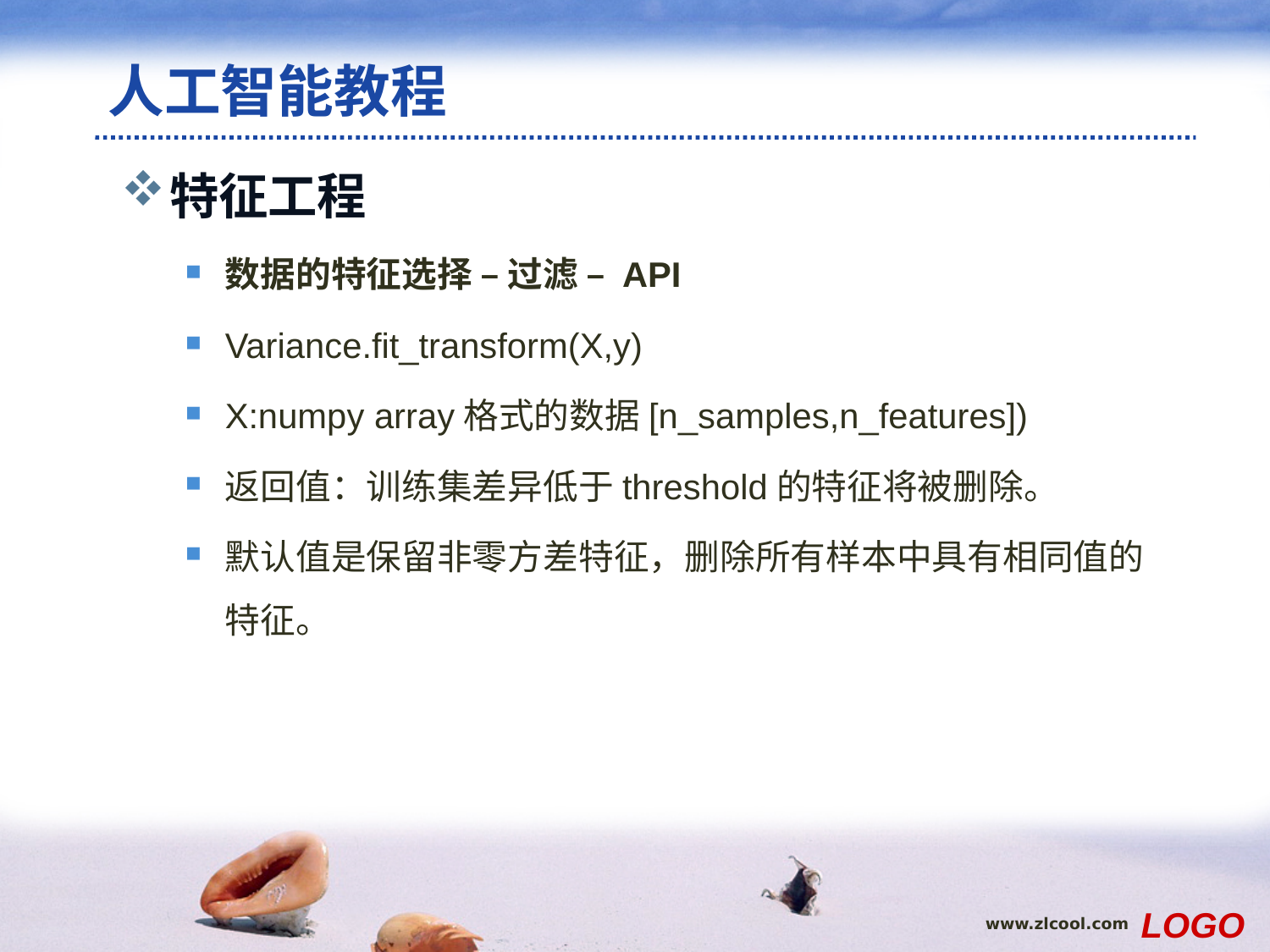

# 人工智能教程
特征工程
数据的特征选择 – 过滤 – API
Variance.fit_transform(X,y)
X:numpy array格式的数据[n_samples,n_features])
返回值：训练集差异低于threshold的特征将被删除。
默认值是保留非零方差特征，删除所有样本中具有相同值的特征。

LOGO
www.zlcool.com